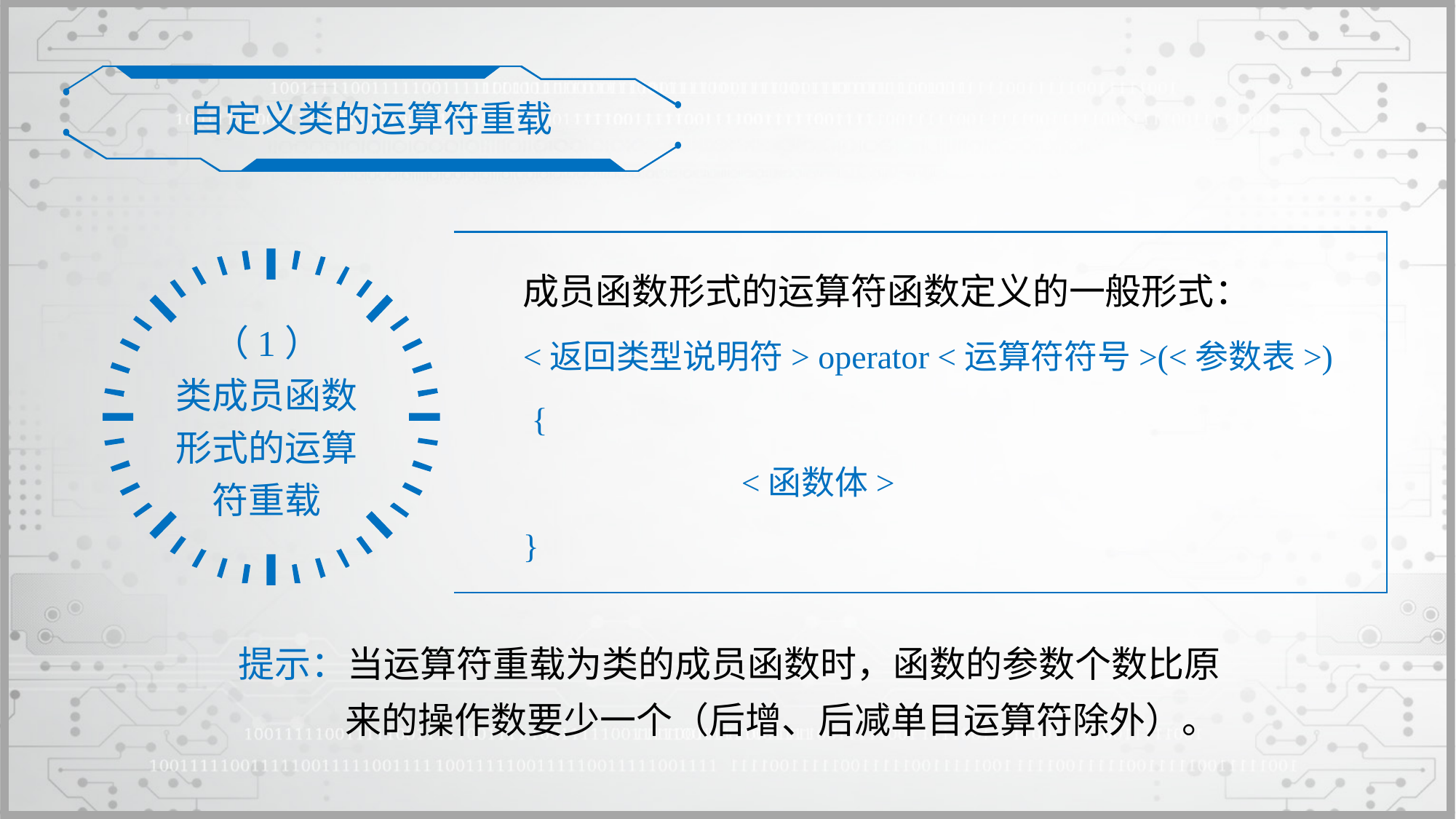

自定义类的运算符重载

成员函数形式的运算符函数定义的一般形式：
<返回类型说明符> operator <运算符符号>(<参数表>)
 {
		<函数体>
}

（1）
类成员函数形式的运算符重载
提示：当运算符重载为类的成员函数时，函数的参数个数比原来的操作数要少一个（后增、后减单目运算符除外）。